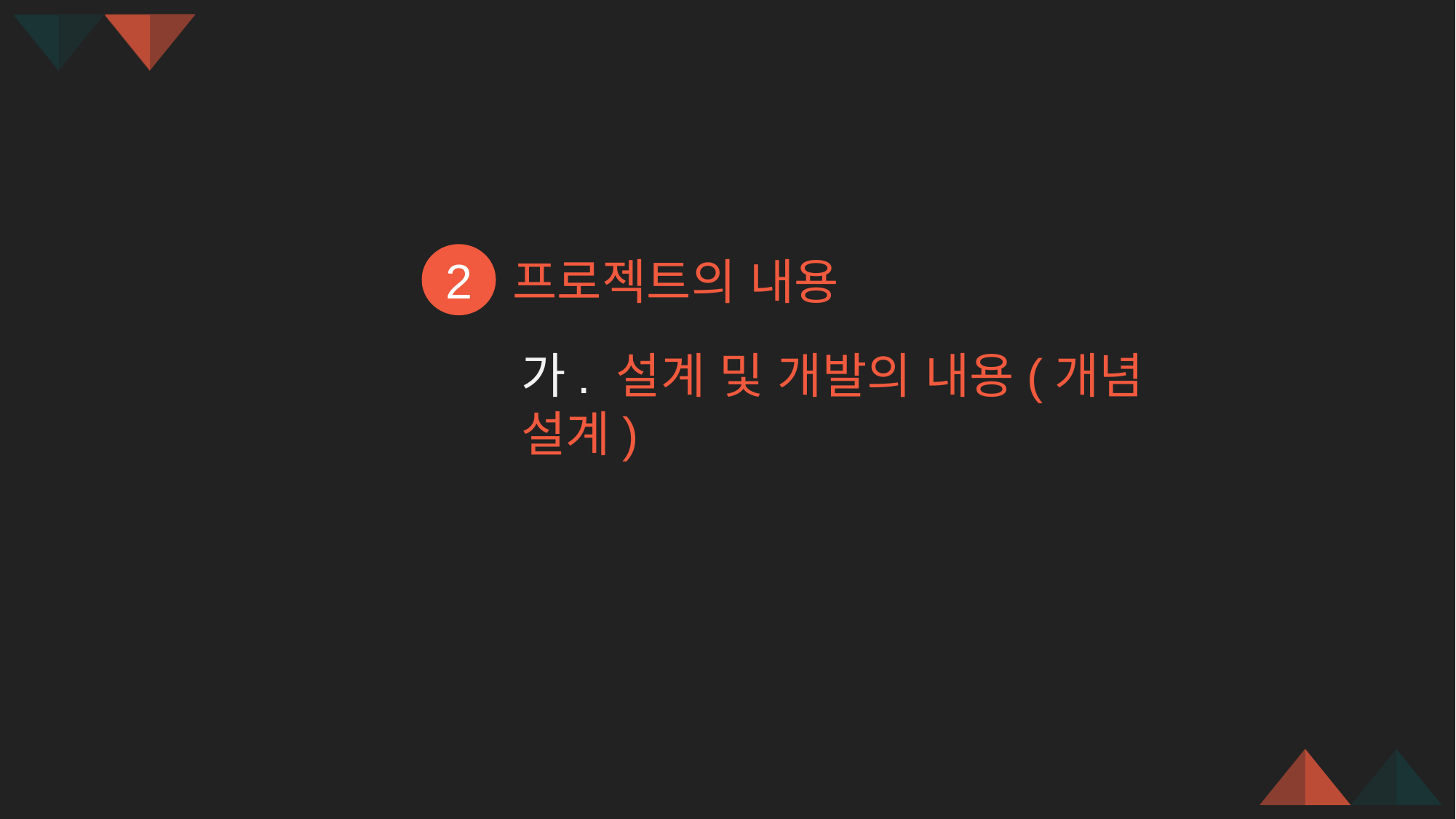

2
1
프로젝트의 내용
가. 설계 및 개발의 내용(개념 설계)